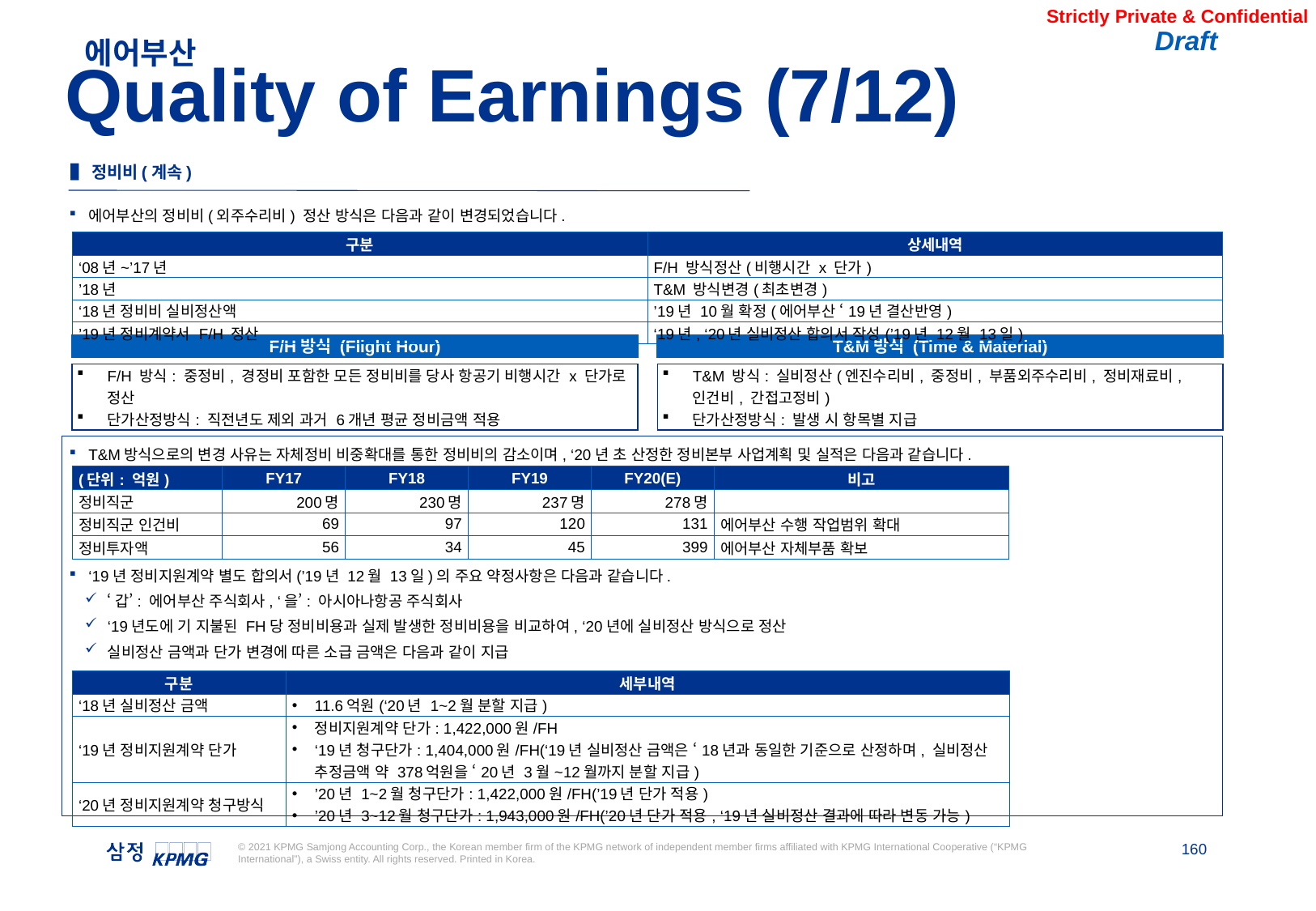

에어부산
Quality of Earnings (7/12)
▌정비비(계속)

에어부산의 정비비(외주수리비) 정산 방식은 다음과 같이 변경되었습니다.

| 구분 | 상세내역 |
| --- | --- |
| ‘08년~’17년 | F/H 방식정산(비행시간 x 단가) |
| ’18년 | T&M 방식변경(최초변경) |
| ‘18년 정비비 실비정산액 | ’19년 10월 확정(에어부산 ‘19년 결산반영) |
| ’19년 정비계약서 F/H 정산 | ‘19년, ‘20년 실비정산 합의서 작성(’19년 12월 13일) |
F/H방식 (Flight Hour)
T&M방식 (Time & Material)
| F/H 방식: 중정비, 경정비 포함한 모든 정비비를 당사 항공기 비행시간 x 단가로 정산 단가산정방식: 직전년도 제외 과거 6개년 평균 정비금액 적용 |
| --- |
| T&M 방식: 실비정산(엔진수리비, 중정비, 부품외주수리비, 정비재료비, 인건비, 간접고정비) 단가산정방식: 발생 시 항목별 지급 |
| --- |
T&M방식으로의 변경 사유는 자체정비 비중확대를 통한 정비비의 감소이며, ‘20년 초 산정한 정비본부 사업계획 및 실적은 다음과 같습니다.

‘19년 정비지원계약 별도 합의서(’19년 12월 13일)의 주요 약정사항은 다음과 같습니다.
‘갑’: 에어부산 주식회사, ‘을’: 아시아나항공 주식회사
‘19년도에 기 지불된 FH당 정비비용과 실제 발생한 정비비용을 비교하여, ‘20년에 실비정산 방식으로 정산
실비정산 금액과 단가 변경에 따른 소급 금액은 다음과 같이 지급

| (단위: 억원) | FY17 | FY18 | FY19 | FY20(E) | 비고 |
| --- | --- | --- | --- | --- | --- |
| 정비직군 | 200명 | 230명 | 237명 | 278명 |  |
| 정비직군 인건비 | 69 | 97 | 120 | 131 | 에어부산 수행 작업범위 확대 |
| 정비투자액 | 56 | 34 | 45 | 399 | 에어부산 자체부품 확보 |
| 구분 | 세부내역 |
| --- | --- |
| ‘18년 실비정산 금액 | 11.6억원(‘20년 1~2월 분할 지급) |
| ‘19년 정비지원계약 단가 | 정비지원계약 단가: 1,422,000원/FH ‘19년 청구단가: 1,404,000원/FH(‘19년 실비정산 금액은 ‘18년과 동일한 기준으로 산정하며, 실비정산 추정금액 약 378억원을 ‘20년 3월~12월까지 분할 지급) |
| ‘20년 정비지원계약 청구방식 | ’20년 1~2월 청구단가: 1,422,000원/FH(’19년 단가 적용) ’20년 3~12월 청구단가: 1,943,000원/FH(’20년 단가 적용, ‘19년 실비정산 결과에 따라 변동 가능) |